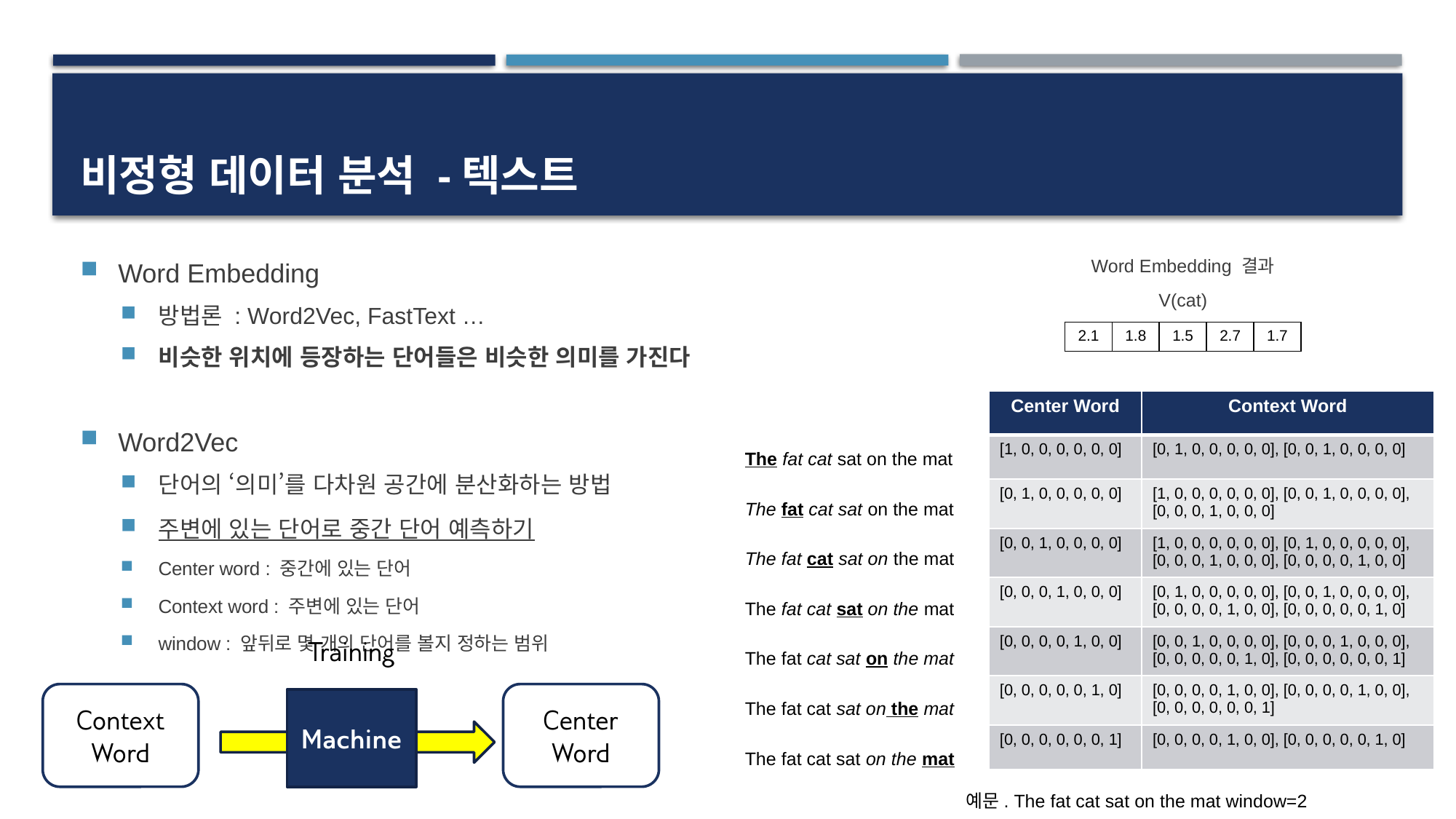

# 비정형 데이터 분석 -텍스트
Word Embedding 결과
V(cat)
Word Embedding
방법론 : Word2Vec, FastText …
비슷한 위치에 등장하는 단어들은 비슷한 의미를 가진다

Word2Vec
단어의 ‘의미’를 다차원 공간에 분산화하는 방법
주변에 있는 단어로 중간 단어 예측하기
Center word : 중간에 있는 단어
Context word : 주변에 있는 단어
window : 앞뒤로 몇 개의 단어를 볼지 정하는 범위

| 2.1 | 1.8 | 1.5 | 2.7 | 1.7 |
| --- | --- | --- | --- | --- |
| Center Word | Context Word |
| --- | --- |
| [1, 0, 0, 0, 0, 0, 0] | [0, 1, 0, 0, 0, 0, 0], [0, 0, 1, 0, 0, 0, 0] |
| [0, 1, 0, 0, 0, 0, 0] | [1, 0, 0, 0, 0, 0, 0], [0, 0, 1, 0, 0, 0, 0], [0, 0, 0, 1, 0, 0, 0] |
| [0, 0, 1, 0, 0, 0, 0] | [1, 0, 0, 0, 0, 0, 0], [0, 1, 0, 0, 0, 0, 0], [0, 0, 0, 1, 0, 0, 0], [0, 0, 0, 0, 1, 0, 0] |
| [0, 0, 0, 1, 0, 0, 0] | [0, 1, 0, 0, 0, 0, 0], [0, 0, 1, 0, 0, 0, 0], [0, 0, 0, 0, 1, 0, 0], [0, 0, 0, 0, 0, 1, 0] |
| [0, 0, 0, 0, 1, 0, 0] | [0, 0, 1, 0, 0, 0, 0], [0, 0, 0, 1, 0, 0, 0], [0, 0, 0, 0, 0, 1, 0], [0, 0, 0, 0, 0, 0, 1] |
| [0, 0, 0, 0, 0, 1, 0] | [0, 0, 0, 0, 1, 0, 0], [0, 0, 0, 0, 1, 0, 0], [0, 0, 0, 0, 0, 0, 1] |
| [0, 0, 0, 0, 0, 0, 1] | [0, 0, 0, 0, 1, 0, 0], [0, 0, 0, 0, 0, 1, 0] |
The fat cat sat on the mat
The fat cat sat on the mat
The fat cat sat on the mat
The fat cat sat on the mat
The fat cat sat on the mat
The fat cat sat on the mat
The fat cat sat on the mat
Training
Context
Word
Center Word
Machine

예문. The fat cat sat on the mat window=2